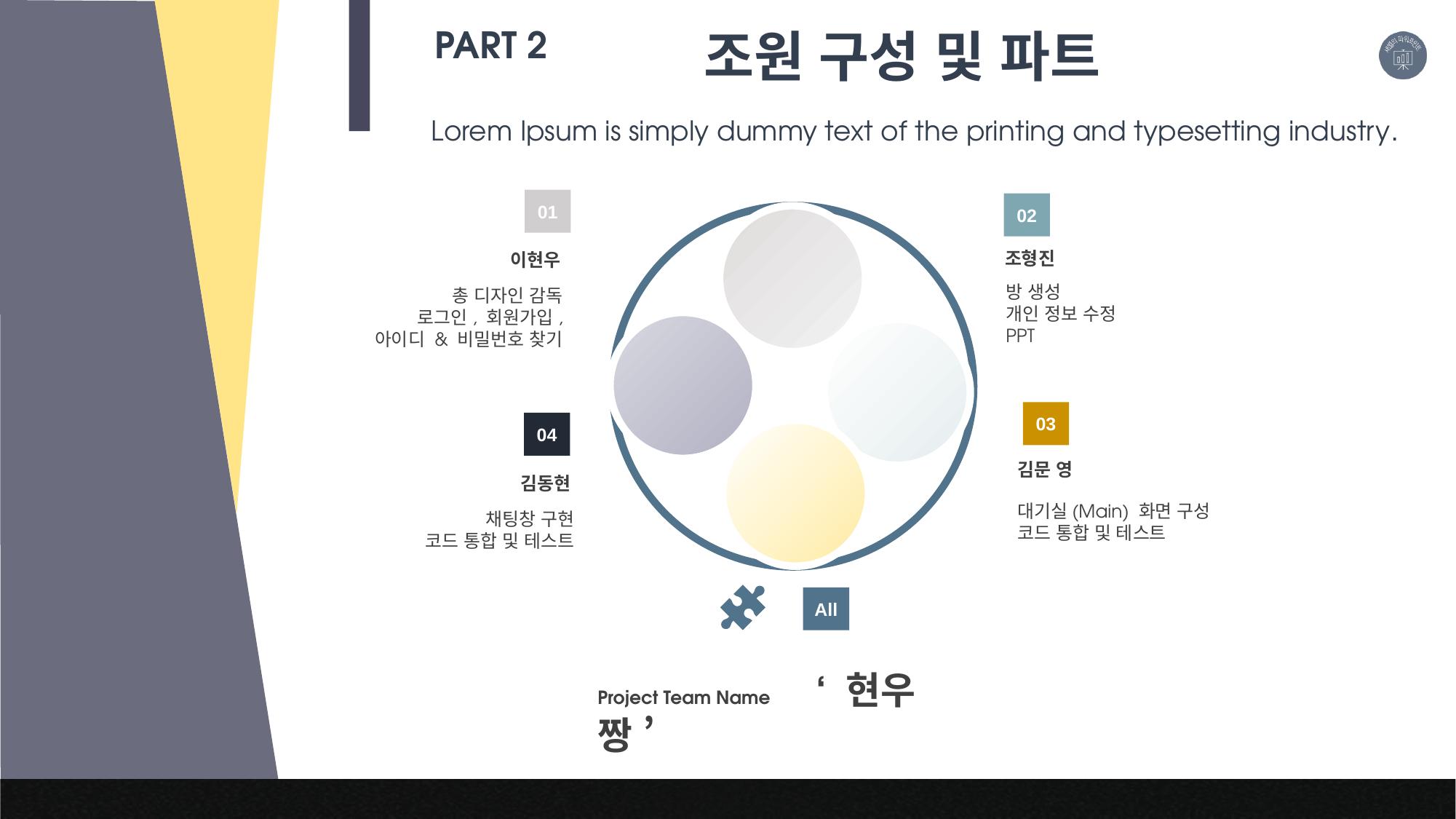

PART 2
조원 구성 및 파트
Lorem Ipsum is simply dummy text of the printing and typesetting industry.
01
02

조형진
방 생성
개인 정보 수정
PPT
이현우
 총 디자인 감독
로그인, 회원가입,
 아이디 & 비밀번호 찾기

03
04

김문 영
대기실(Main) 화면 구성
코드 통합 및 테스트
김동현
채팅창 구현
코드 통합 및 테스트

All
Project Team Name 	‘ 현우 짱 ’